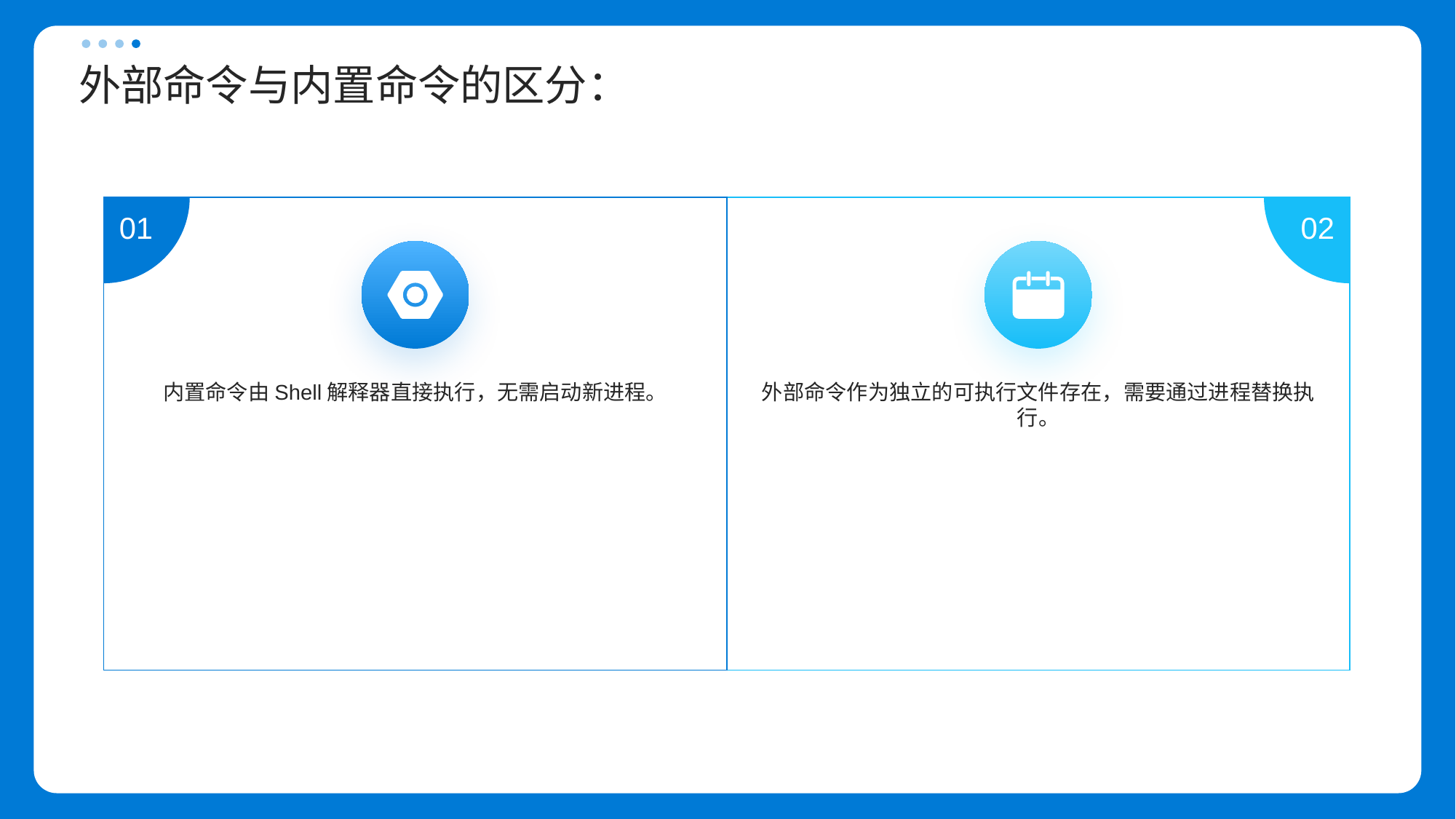

外部命令与内置命令的区分：

01
02

内置命令由Shell解释器直接执行，无需启动新进程。
外部命令作为独立的可执行文件存在，需要通过进程替换执行。